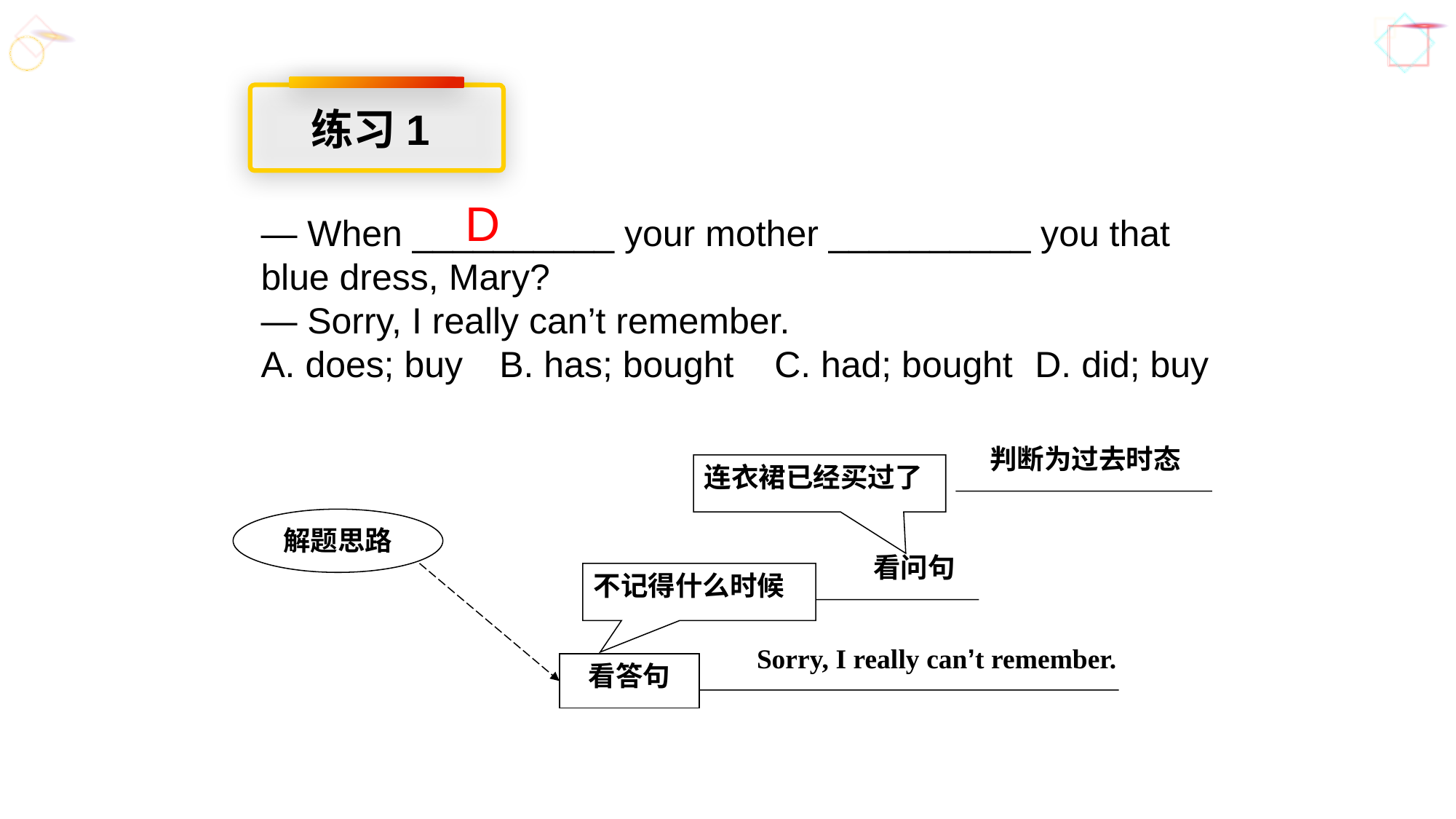

练习1

D
— When __________ your mother __________ you that
blue dress, Mary?
— Sorry, I really can’t remember.
A. does; buy	  B. has; bought    C. had; bought	 D. did; buy
判断为过去时态
连衣裙已经买过了

解题思路
看问句

不记得什么时候

Sorry, I really can’t remember.
看答句